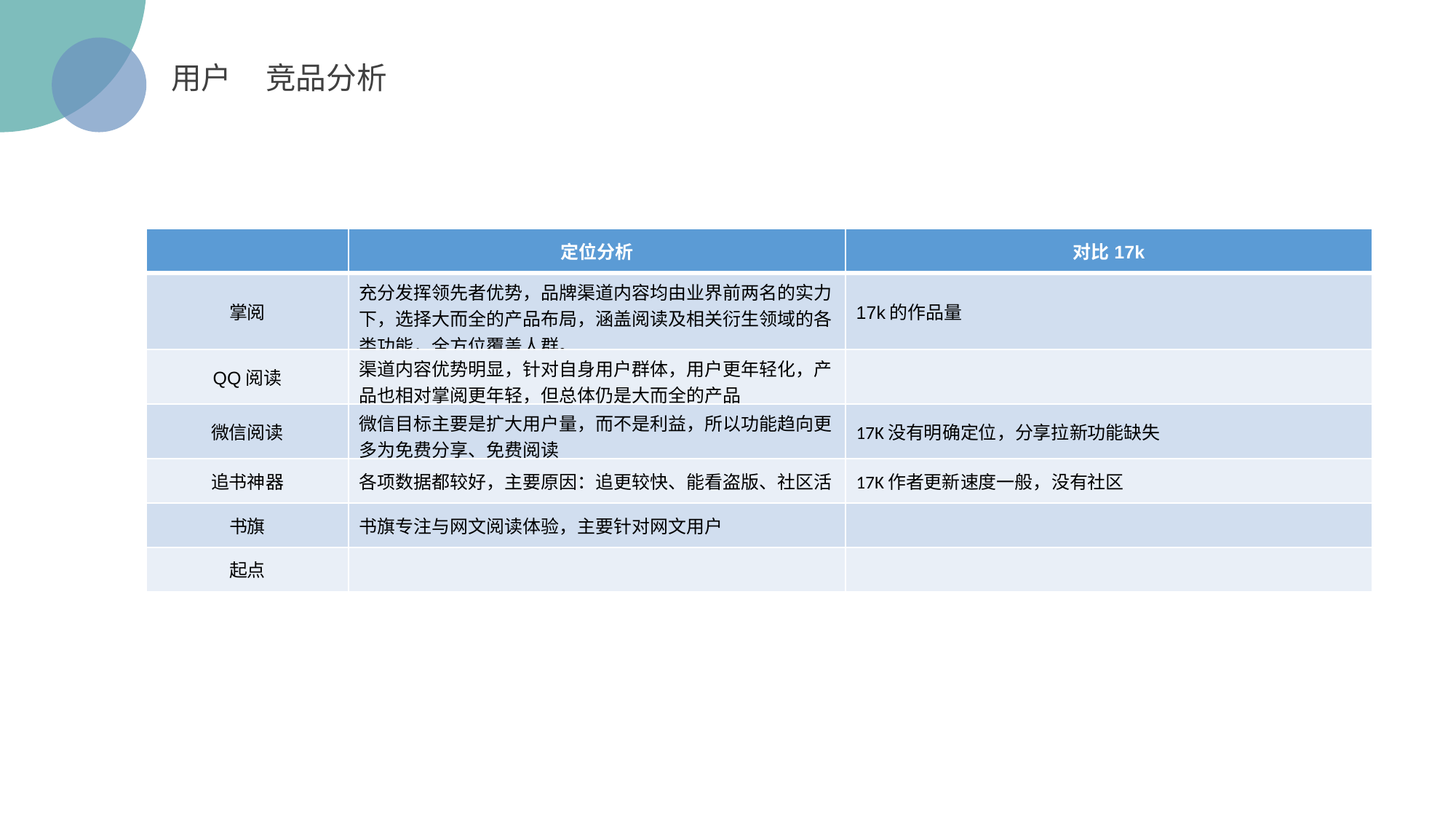

用户     竞品分析
|  | 定位分析 | 对比17k |
| --- | --- | --- |
| 掌阅 | 充分发挥领先者优势，品牌渠道内容均由业界前两名的实力下，选择大而全的产品布局，涵盖阅读及相关衍生领域的各类功能，全方位覆盖人群。 | 17k的作品量 |
| QQ阅读 | 渠道内容优势明显，针对自身用户群体，用户更年轻化，产品也相对掌阅更年轻，但总体仍是大而全的产品 |  |
| 微信阅读 | 微信目标主要是扩大用户量，而不是利益，所以功能趋向更多为免费分享、免费阅读 | 17K没有明确定位，分享拉新功能缺失 |
| 追书神器 | 各项数据都较好，主要原因：追更较快、能看盗版、社区活 | 17K作者更新速度一般，没有社区 |
| 书旗 | 书旗专注与网文阅读体验，主要针对网文用户 |  |
| 起点 |  |  |